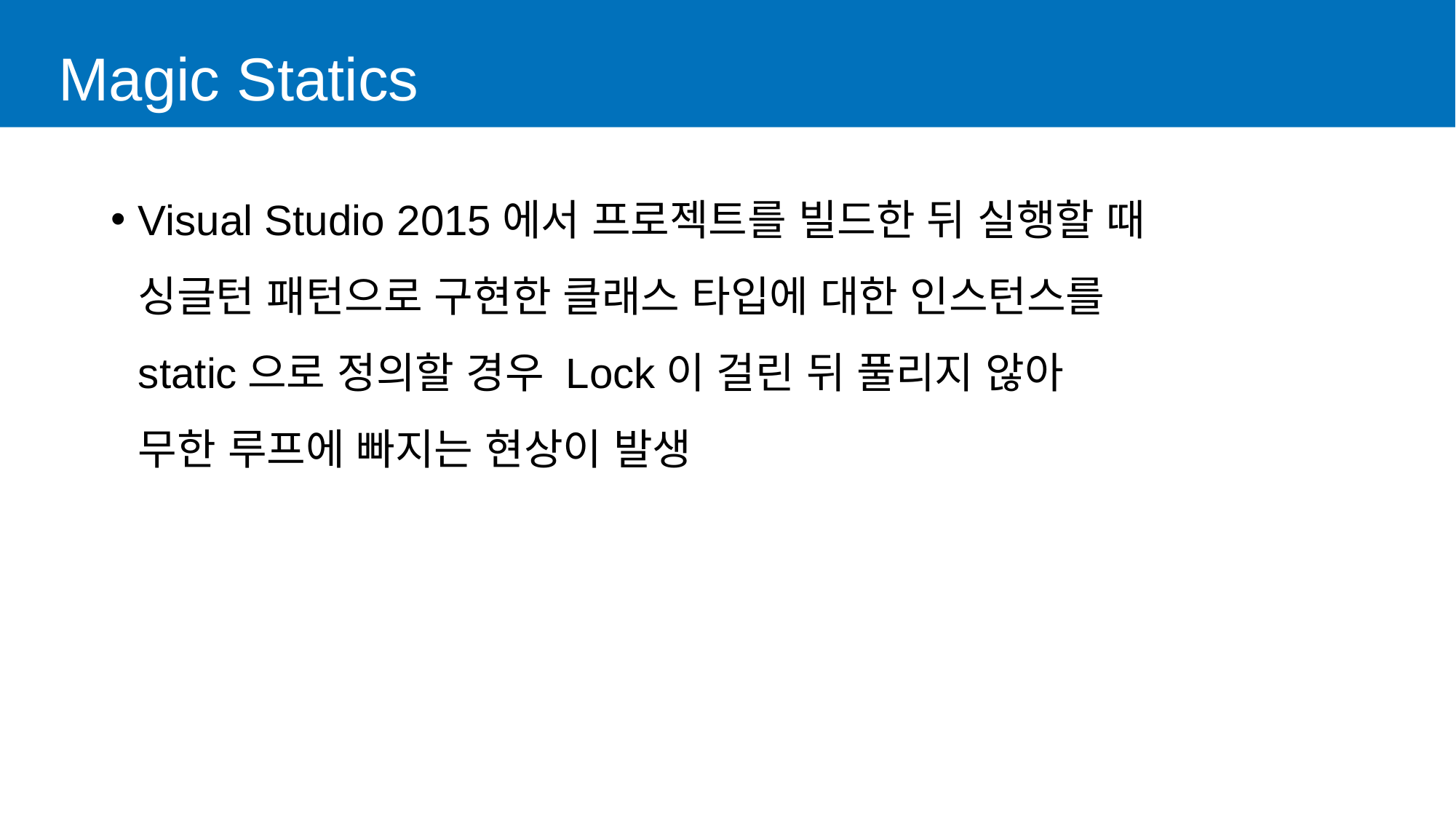

# Magic Statics
Visual Studio 2015에서 프로젝트를 빌드한 뒤 실행할 때
싱글턴 패턴으로 구현한 클래스 타입에 대한 인스턴스를
static으로 정의할 경우 Lock이 걸린 뒤 풀리지 않아
무한 루프에 빠지는 현상이 발생